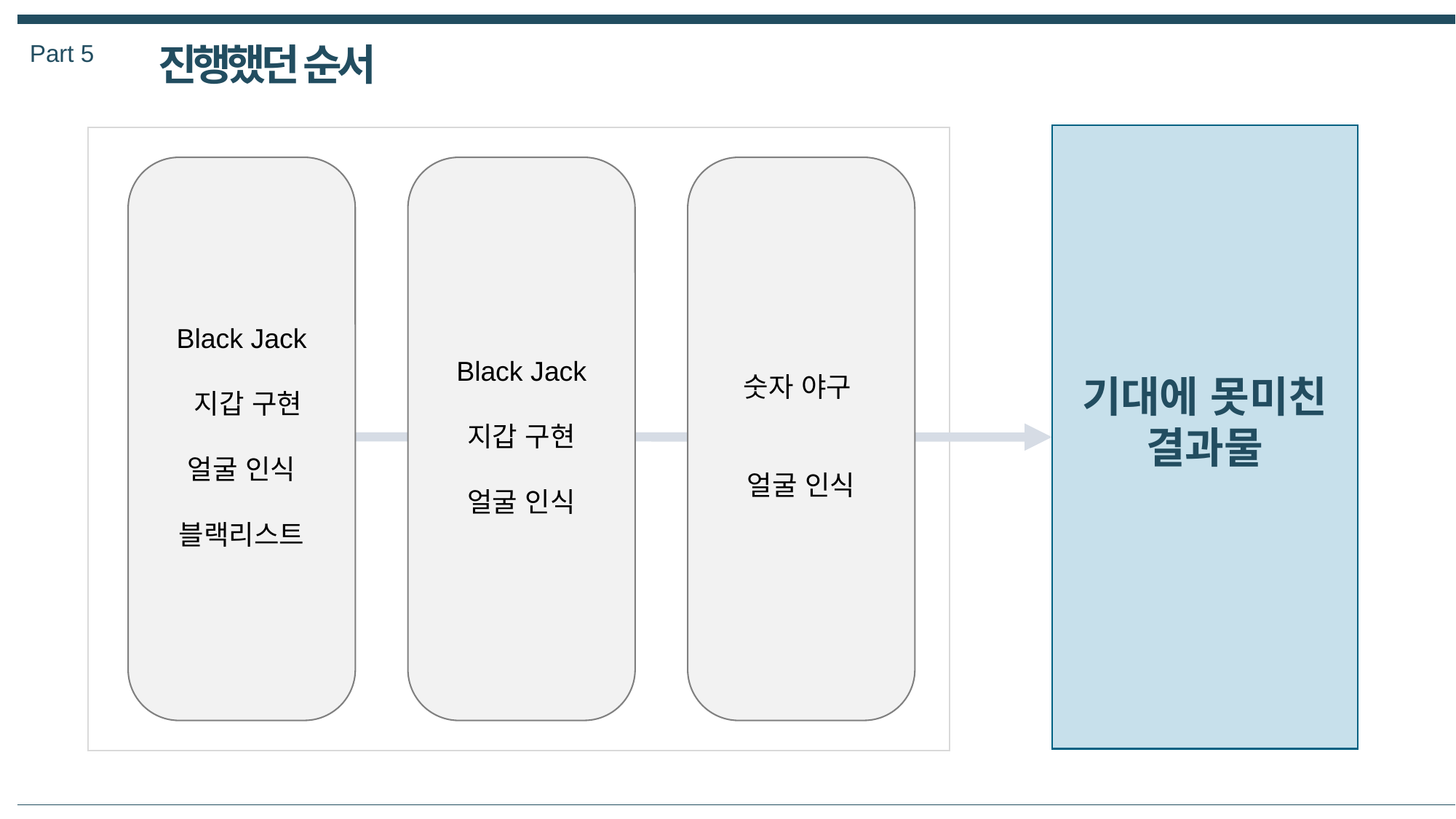

Part 5
진행했던 순서

Black Jack

 지갑 구현

얼굴 인식

블랙리스트
Black Jack

지갑 구현

얼굴 인식
숫자 야구

얼굴 인식
기대에 못미친 결과물